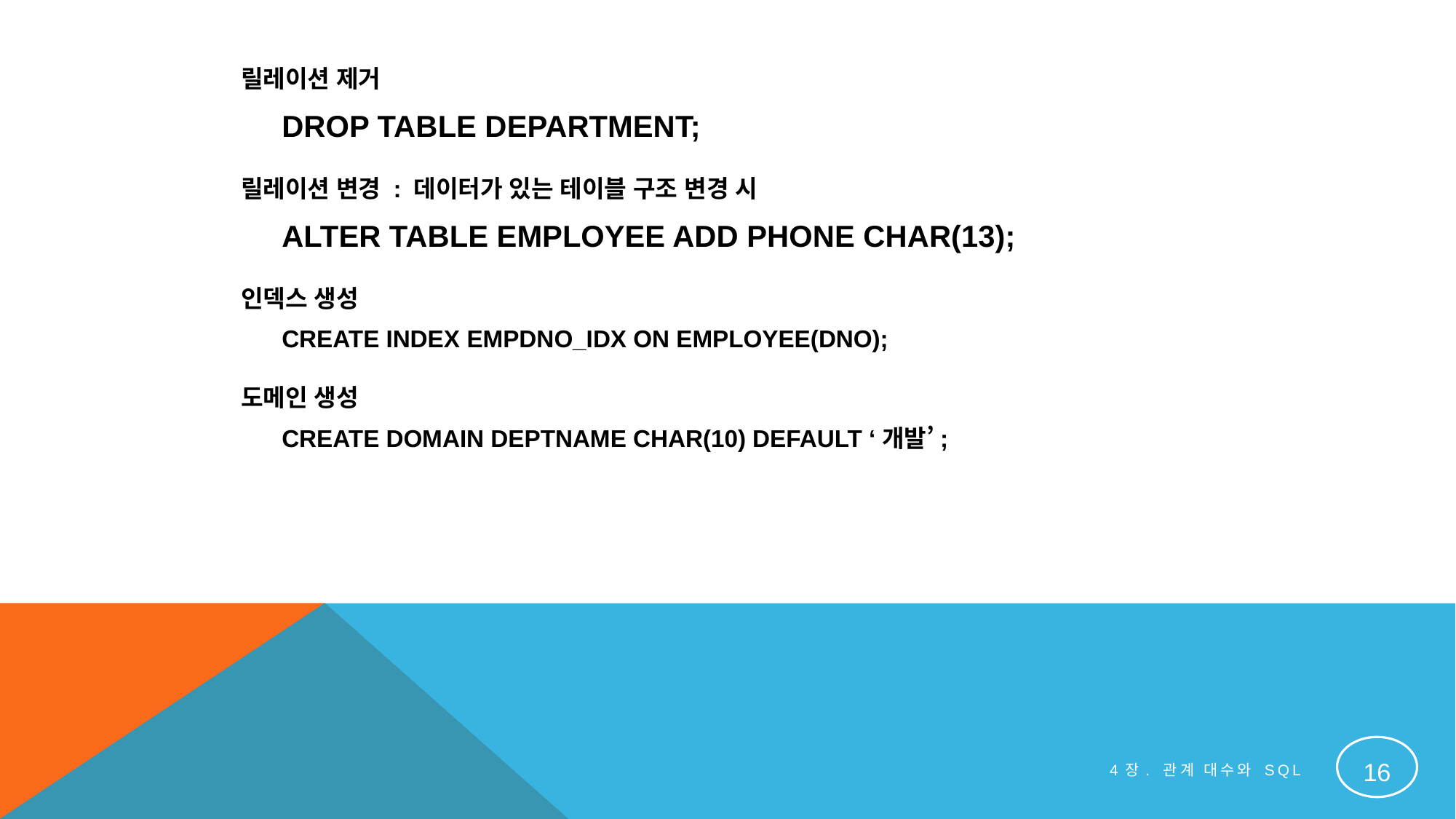

릴레이션 제거
	DROP TABLE DEPARTMENT;
릴레이션 변경 : 데이터가 있는 테이블 구조 변경 시
	ALTER TABLE EMPLOYEE ADD PHONE CHAR(13);
인덱스 생성
	CREATE INDEX EMPDNO_IDX ON EMPLOYEE(DNO);
도메인 생성
	CREATE DOMAIN DEPTNAME CHAR(10) DEFAULT ‘개발’;

16
4장. 관계 대수와 SQL